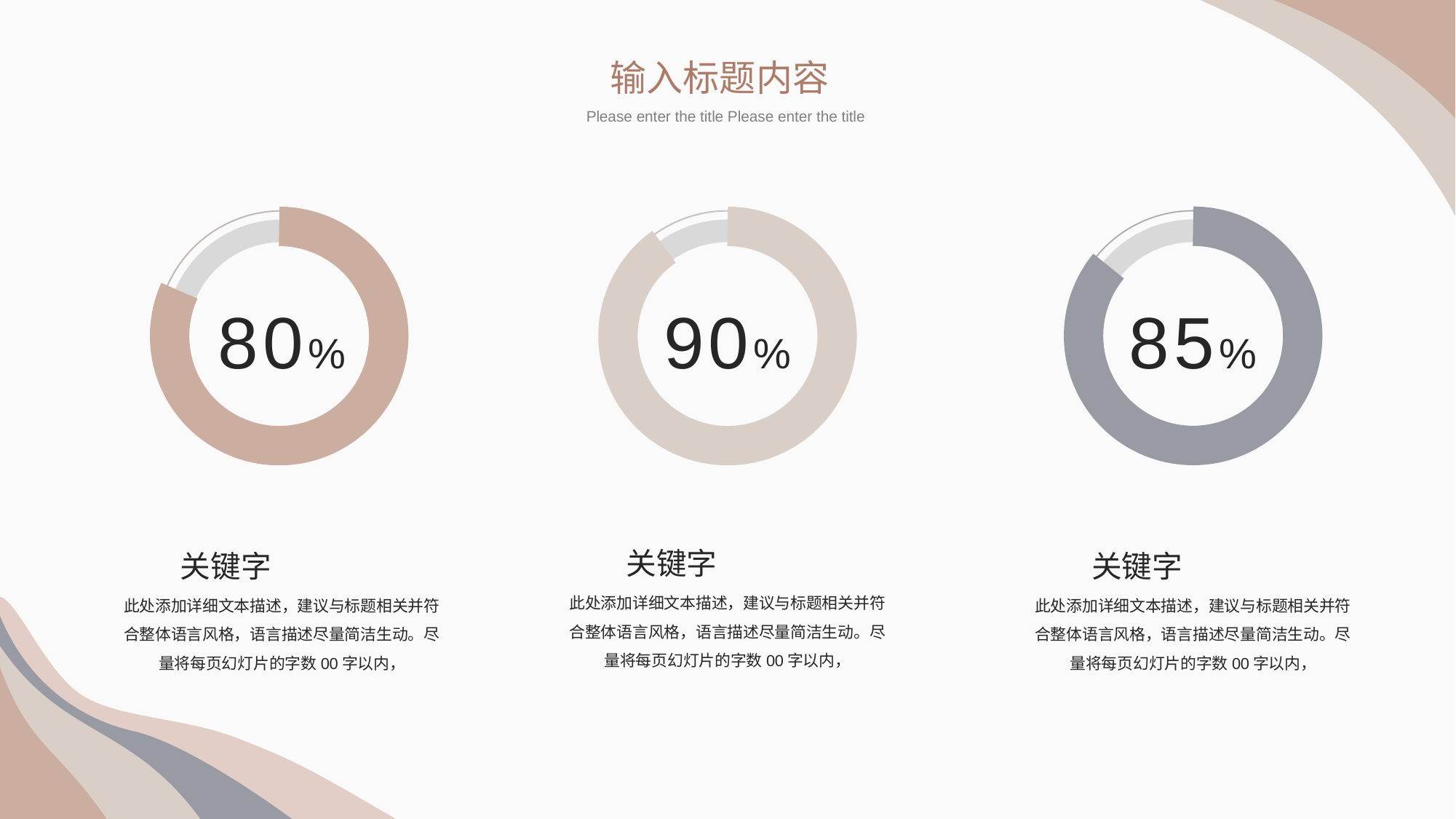

输入标题内容
Please enter the title Please enter the title

85%

90%

80%
关键字
关键字
关键字
此处添加详细文本描述，建议与标题相关并符合整体语言风格，语言描述尽量简洁生动。尽量将每页幻灯片的字数00字以内，
此处添加详细文本描述，建议与标题相关并符合整体语言风格，语言描述尽量简洁生动。尽量将每页幻灯片的字数00字以内，
此处添加详细文本描述，建议与标题相关并符合整体语言风格，语言描述尽量简洁生动。尽量将每页幻灯片的字数00字以内，